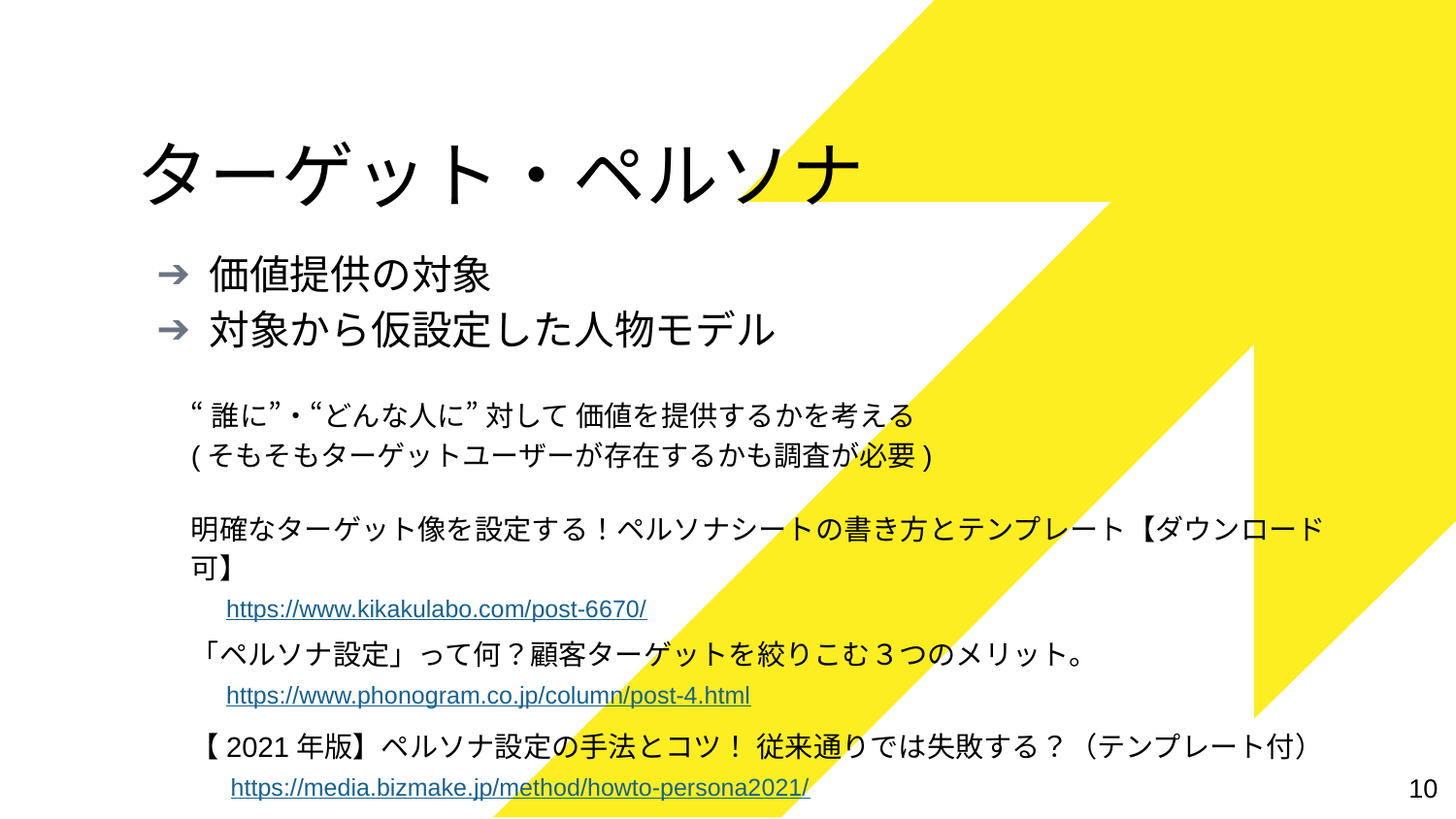

# ターゲット・ペルソナ
価値提供の対象
対象から仮設定した人物モデル
“誰に”・“どんな人に” 対して 価値を提供するかを考える
(そもそもターゲットユーザーが存在するかも調査が必要)
明確なターゲット像を設定する！ペルソナシートの書き方とテンプレート【ダウンロード可】
　https://www.kikakulabo.com/post-6670/
「ペルソナ設定」って何？顧客ターゲットを絞りこむ３つのメリット。
　https://www.phonogram.co.jp/column/post-4.html
【2021年版】ペルソナ設定の手法とコツ！ 従来通りでは失敗する？（テンプレート付）
　 https://media.bizmake.jp/method/howto-persona2021/

10